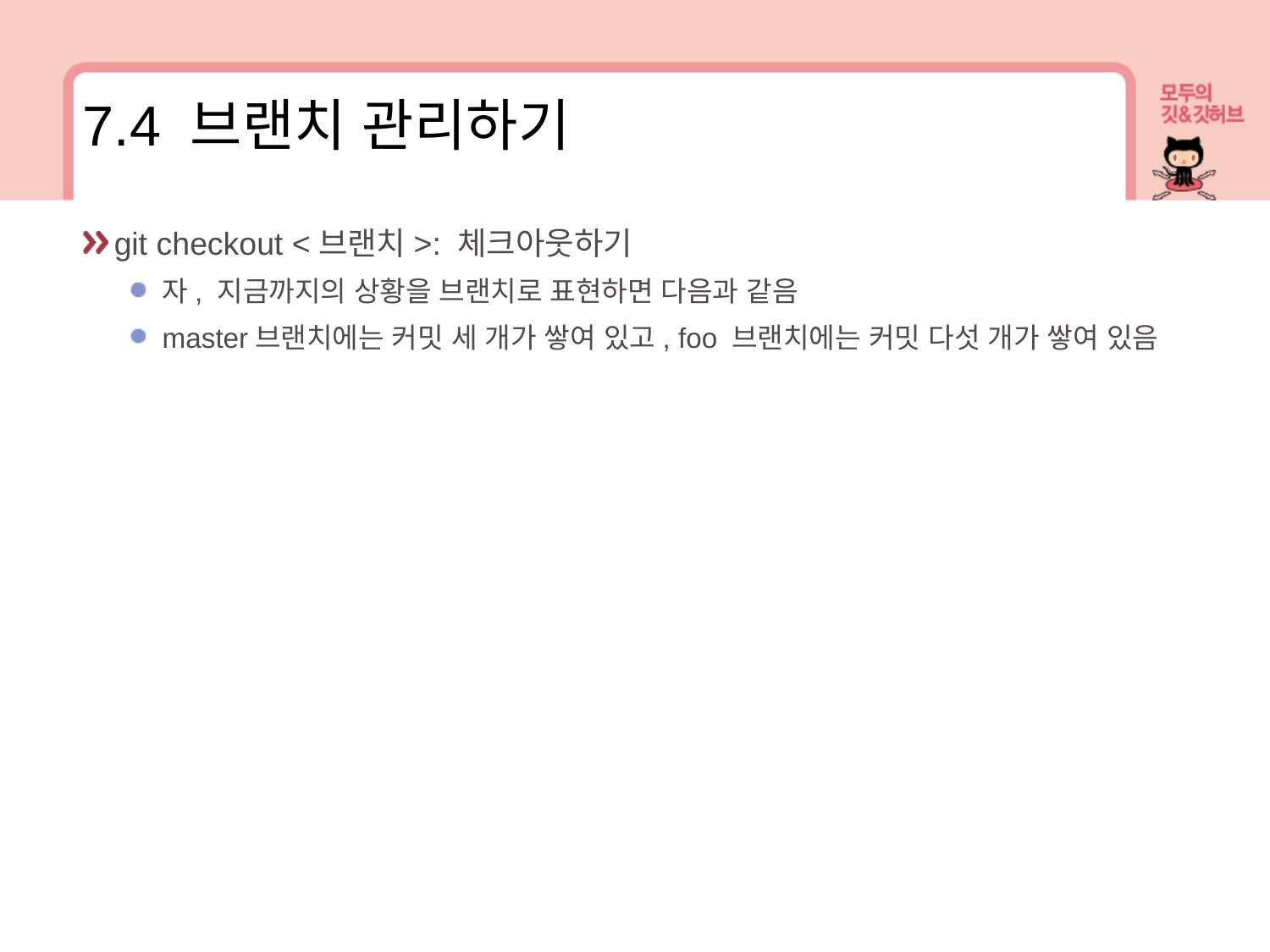

7.4 브랜치 관리하기
git checkout <브랜치>: 체크아웃하기
자, 지금까지의 상황을 브랜치로 표현하면 다음과 같음
master브랜치에는 커밋 세 개가 쌓여 있고, foo 브랜치에는 커밋 다섯 개가 쌓여 있음